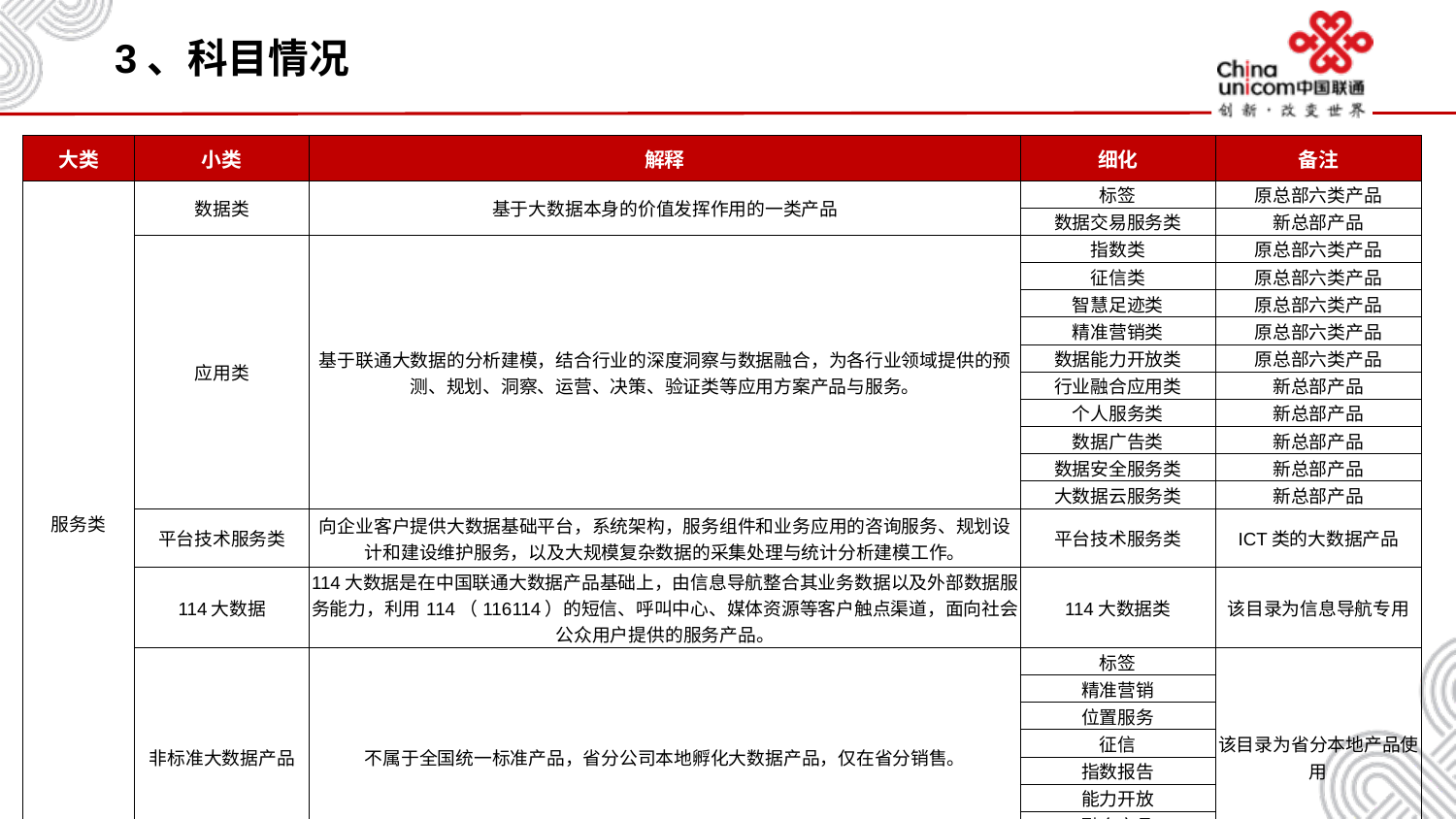

# 3、科目情况
| 大类 | 小类 | 解释 | 细化 | 备注 |
| --- | --- | --- | --- | --- |
| 服务类 | 数据类 | 基于大数据本身的价值发挥作用的一类产品 | 标签 | 原总部六类产品 |
|  |  |  | 数据交易服务类 | 新总部产品 |
|  | 应用类 | 基于联通大数据的分析建模，结合行业的深度洞察与数据融合，为各行业领域提供的预测、规划、洞察、运营、决策、验证类等应用方案产品与服务。 | 指数类 | 原总部六类产品 |
|  |  |  | 征信类 | 原总部六类产品 |
|  |  |  | 智慧足迹类 | 原总部六类产品 |
|  |  |  | 精准营销类 | 原总部六类产品 |
|  |  |  | 数据能力开放类 | 原总部六类产品 |
|  |  |  | 行业融合应用类 | 新总部产品 |
|  |  |  | 个人服务类 | 新总部产品 |
|  |  |  | 数据广告类 | 新总部产品 |
|  |  |  | 数据安全服务类 | 新总部产品 |
|  |  |  | 大数据云服务类 | 新总部产品 |
|  | 平台技术服务类 | 向企业客户提供大数据基础平台，系统架构，服务组件和业务应用的咨询服务、规划设计和建设维护服务，以及大规模复杂数据的采集处理与统计分析建模工作。 | 平台技术服务类 | ICT类的大数据产品 |
|  | 114大数据 | 114大数据是在中国联通大数据产品基础上，由信息导航整合其业务数据以及外部数据服务能力，利用114（116114）的短信、呼叫中心、媒体资源等客户触点渠道，面向社会公众用户提供的服务产品。 | 114大数据类 | 该目录为信息导航专用 |
|  | 非标准大数据产品 | 不属于全国统一标准产品，省分公司本地孵化大数据产品，仅在省分销售。 | 标签 | 该目录为省分本地产品使用 |
|  |  |  | 精准营销 |  |
|  |  |  | 位置服务 |  |
|  |  |  | 征信 |  |
|  |  |  | 指数报告 |  |
|  |  |  | 能力开放 |  |
|  |  |  | 融合产品 |  |
|  |  |  | 其他 |  |
| 设备类 | 第三方销售 | 提供大数据业务服务或产品过程中提供的第三方设备销售、软件销售等收入。 |  |  |